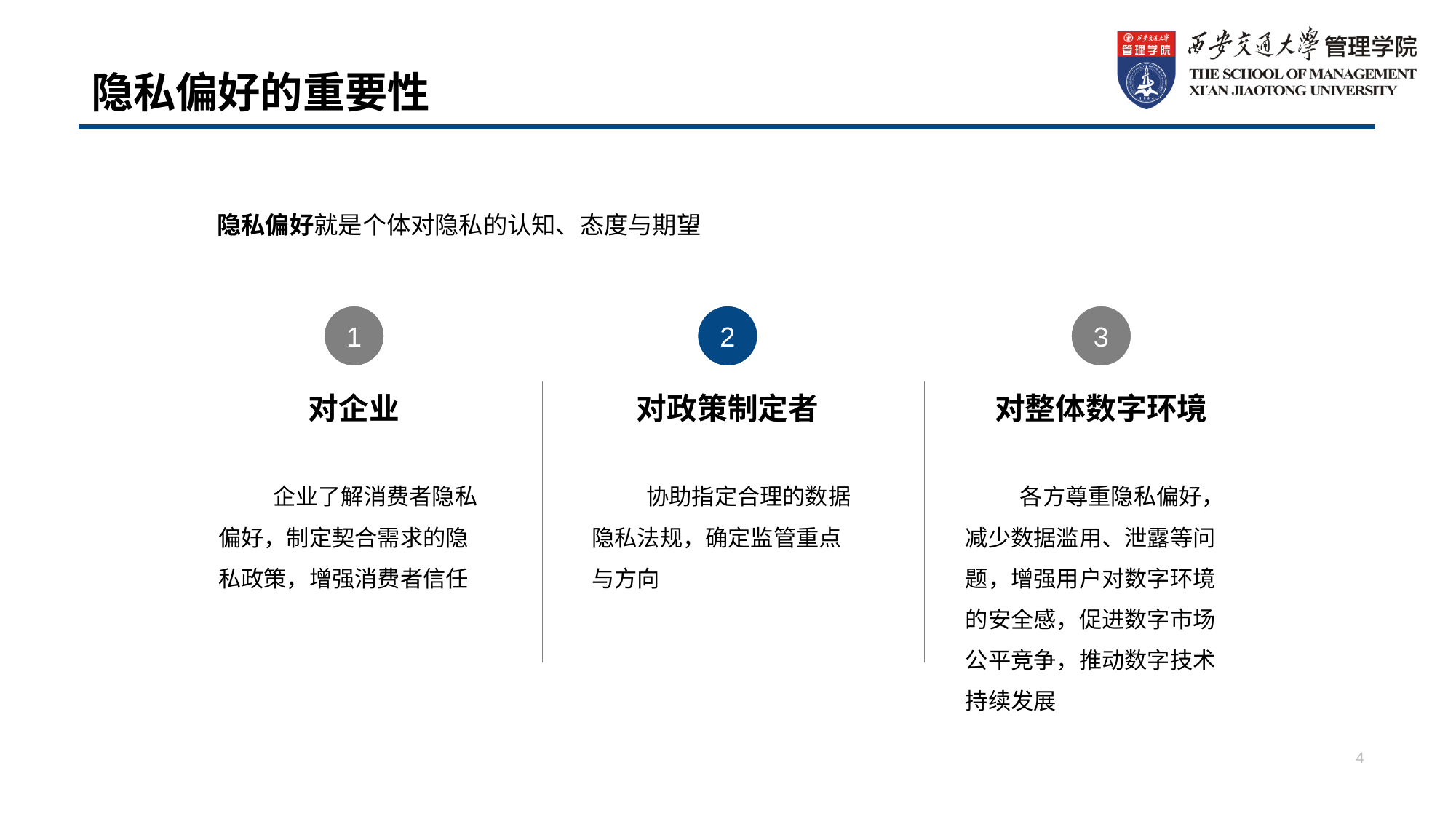

# 隐私偏好的重要性
隐私偏好就是个体对隐私的认知、态度与期望
1
对企业
企业了解消费者隐私偏好，制定契合需求的隐私政策，增强消费者信任
2
对政策制定者
协助指定合理的数据隐私法规，确定监管重点与方向
3
对整体数字环境
各方尊重隐私偏好，减少数据滥用、泄露等问题，增强用户对数字环境的安全感，促进数字市场公平竞争，推动数字技术持续发展
4